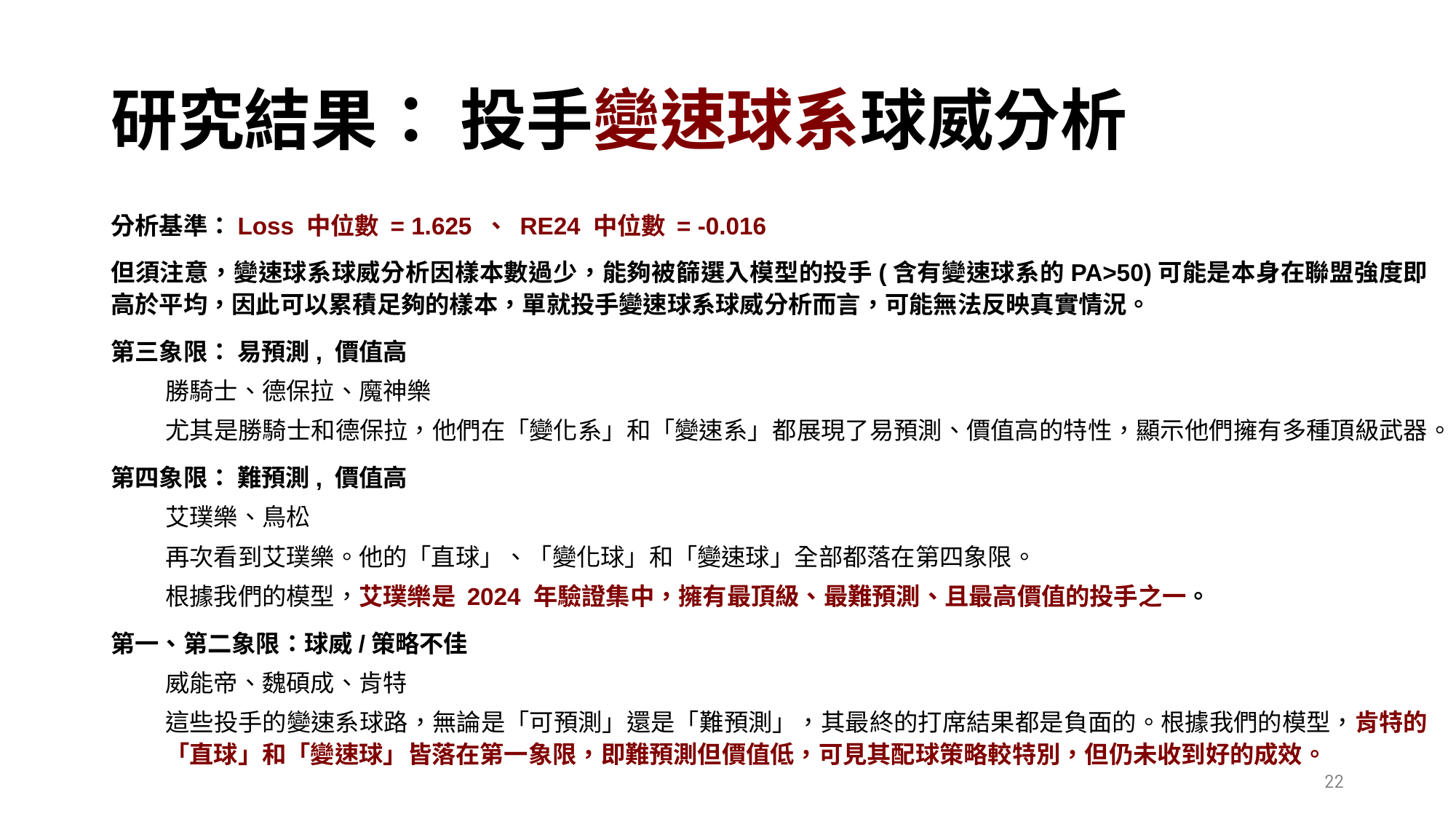

# 研究結果： 投手變速球系球威分析
分析基準：Loss 中位數 = 1.625 、 RE24 中位數 = -0.016
但須注意，變速球系球威分析因樣本數過少，能夠被篩選入模型的投手(含有變速球系的PA>50)可能是本身在聯盟強度即高於平均，因此可以累積足夠的樣本，單就投手變速球系球威分析而言，可能無法反映真實情況。
第三象限： 易預測, 價值高
勝騎士、德保拉、魔神樂
尤其是勝騎士和德保拉，他們在「變化系」和「變速系」都展現了易預測、價值高的特性，顯示他們擁有多種頂級武器。
第四象限： 難預測, 價值高
艾璞樂、鳥松
再次看到艾璞樂。他的「直球」、「變化球」和「變速球」全部都落在第四象限。
根據我們的模型，艾璞樂是 2024 年驗證集中，擁有最頂級、最難預測、且最高價值的投手之一。
第一、第二象限：球威/策略不佳
威能帝、魏碩成、肯特
這些投手的變速系球路，無論是「可預測」還是「難預測」，其最終的打席結果都是負面的。根據我們的模型，肯特的「直球」和「變速球」皆落在第一象限，即難預測但價值低，可見其配球策略較特別，但仍未收到好的成效。

22